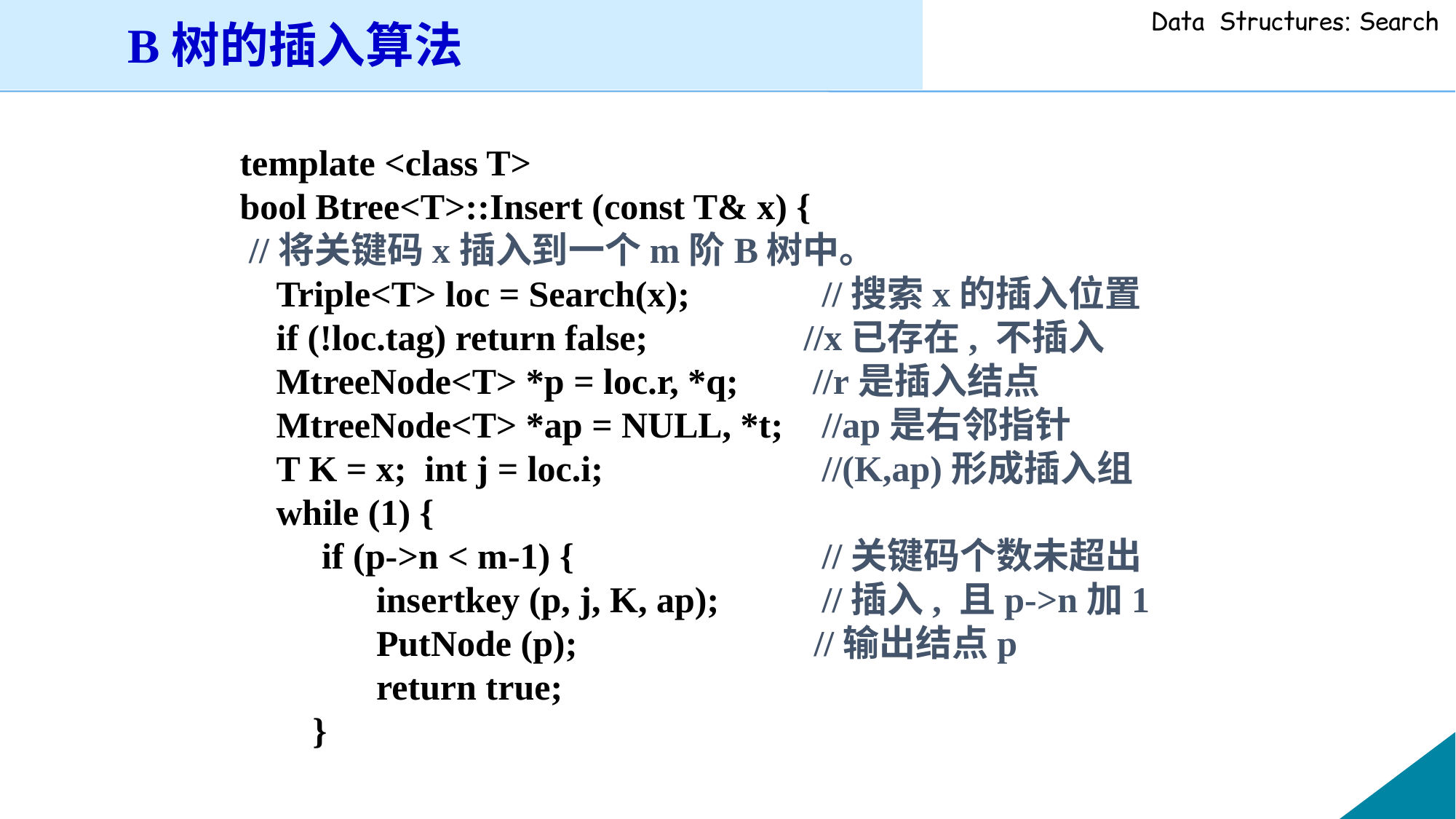

B树的插入算法
template <class T>
bool Btree<T>::Insert (const T& x) {
 //将关键码x插入到一个m阶B树中。
    Triple<T> loc = Search(x);	    //搜索x的插入位置
    if (!loc.tag) return false;	              //x已存在, 不插入
    MtreeNode<T> *p = loc.r, *q;	   //r是插入结点
    MtreeNode<T> *ap = NULL, *t;	    //ap是右邻指针
    T K = x;  int j = loc.i;		    //(K,ap)形成插入组
    while (1) {
         if (p->n < m-1) {		    //关键码个数未超出
	   insertkey (p, j, K, ap);	    //插入, 且p->n加1
               PutNode (p);                          //输出结点p
               return true;
        }